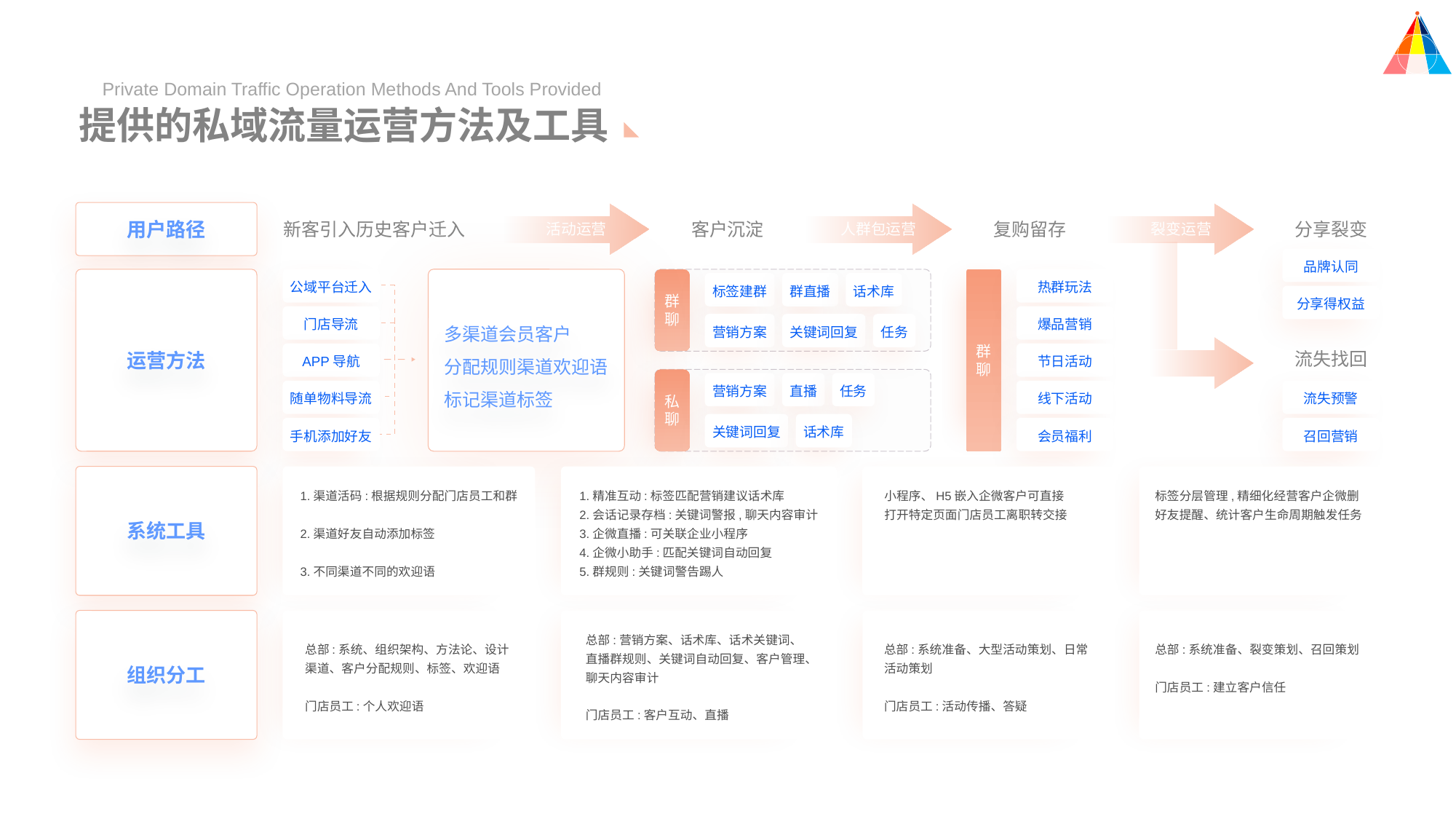

Private Domain Traffic Operation Methods And Tools Provided
提供的私域流量运营方法及工具

用户路径
新客引入历史客户迁入
客户沉淀
复购留存
分享裂变
活动运营
人群包运营
裂变运营

品牌认同

公域平台迁入
热群玩法
标签建群
群直播
话术库

群聊
分享得权益

多渠道会员客户
分配规则渠道欢迎语
标记渠道标签

门店导流
爆品营销
营销方案
关键词回复
任务

群聊

流失找回
运营方法
APP导航
节日活动

营销方案
直播
任务
随单物料导流
线下活动
流失预警
私聊

关键词回复
话术库
手机添加好友
会员福利
召回营销

1.渠道活码:根据规则分配门店员工和群

2.渠道好友自动添加标签

3.不同渠道不同的欢迎语
1.精准互动:标签匹配营销建议话术库
2.会话记录存档:关键词警报,聊天内容审计
3.企微直播:可关联企业小程序
4.企微小助手:匹配关键词自动回复
5.群规则:关键词警告踢人
小程序、H5嵌入企微客户可直接
打开特定页面门店员工离职转交接
标签分层管理,精细化经营客户企微删好友提醒、统计客户生命周期触发任务
系统工具

总部:营销方案、话术库、话术关键词、直播群规则、关键词自动回复、客户管理、聊天内容审计

门店员工:客户互动、直播
总部:系统准备、大型活动策划、日常活动策划

门店员工:活动传播、答疑
总部:系统准备、裂变策划、召回策划

门店员工:建立客户信任
总部:系统、组织架构、方法论、设计渠道、客户分配规则、标签、欢迎语

门店员工:个人欢迎语
组织分工